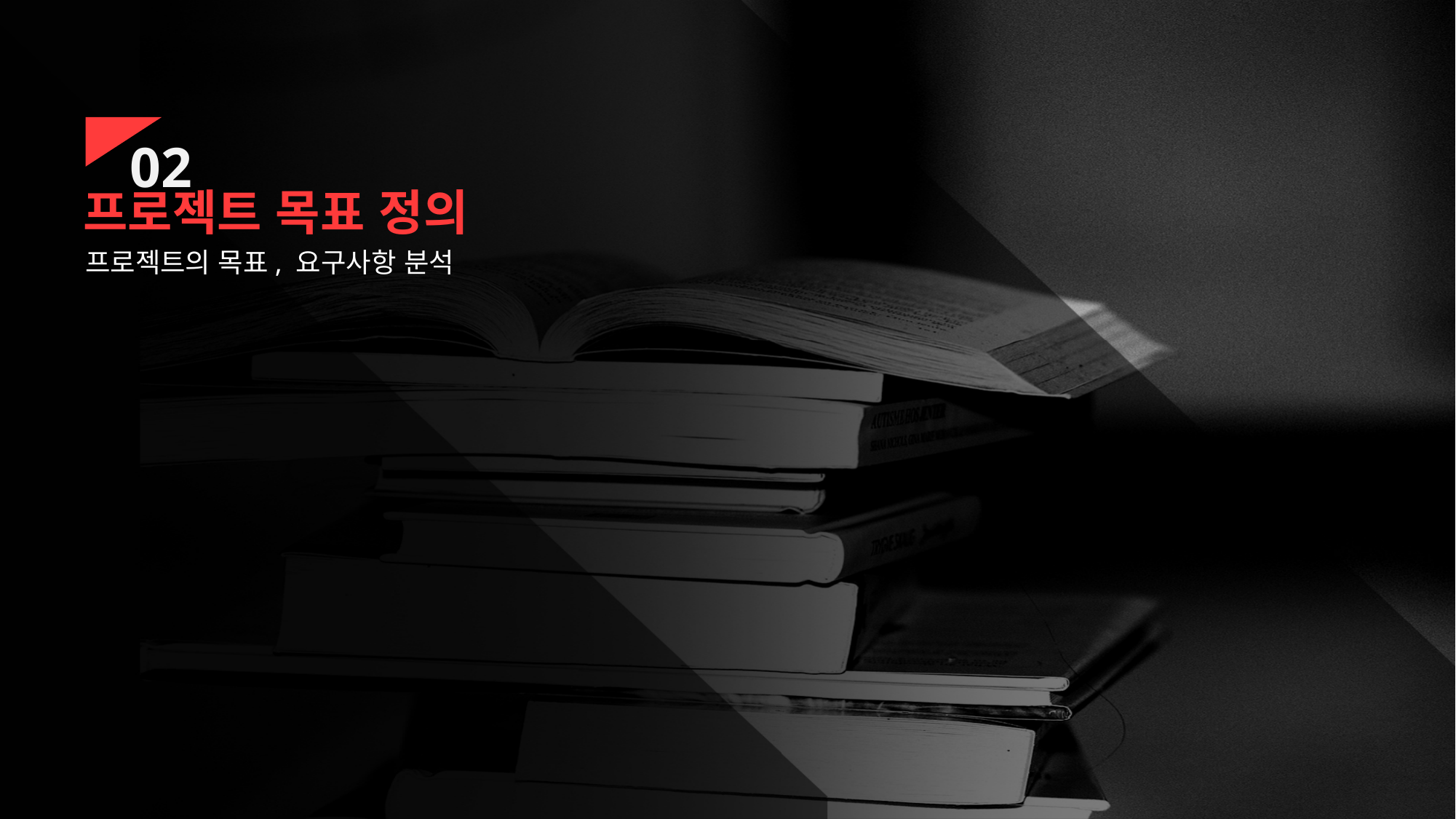

02
프로젝트 목표 정의
프로젝트의 목표, 요구사항 분석